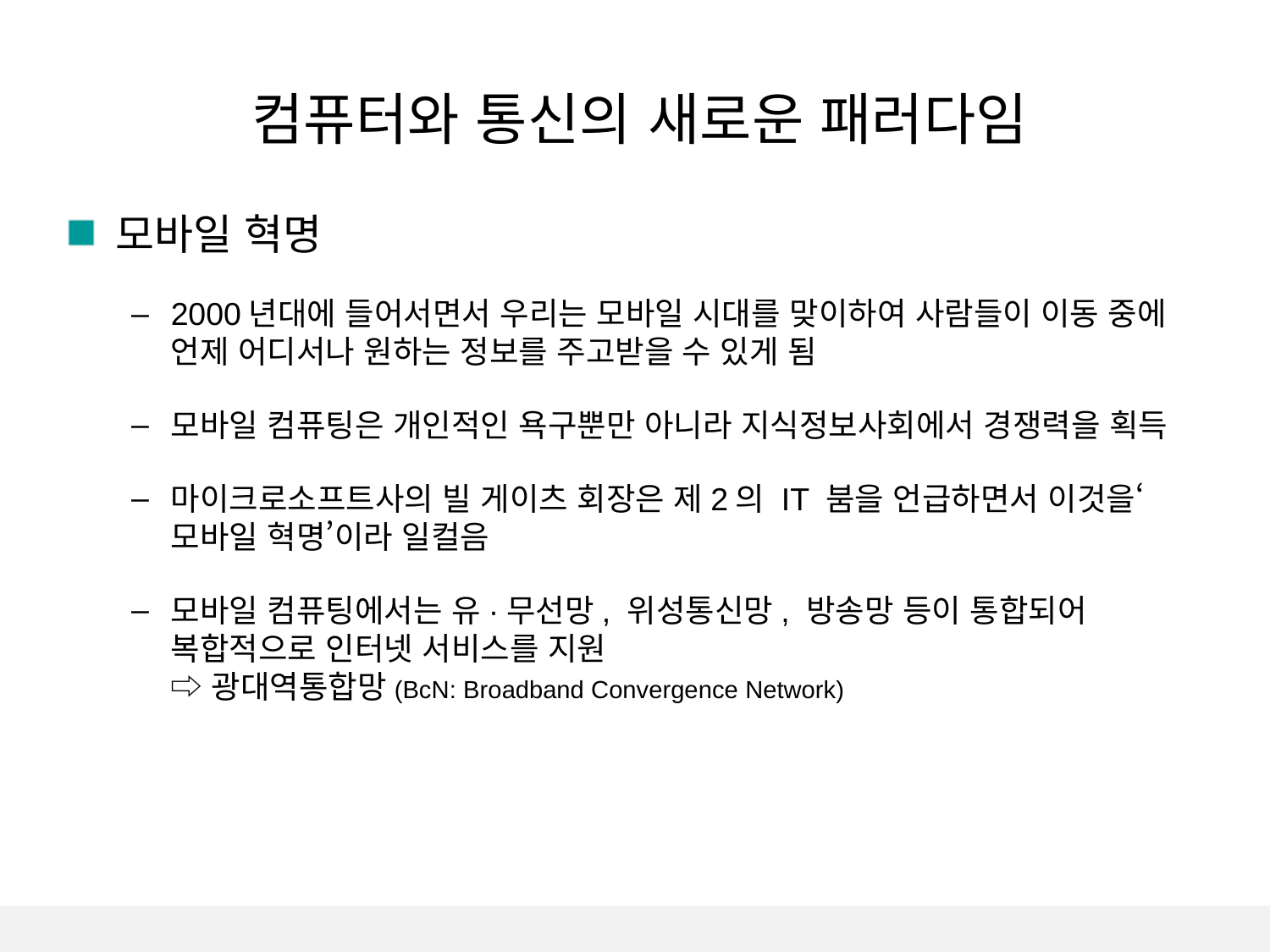

컴퓨터와 통신의 새로운 패러다임
모바일 혁명
2000년대에 들어서면서 우리는 모바일 시대를 맞이하여 사람들이 이동 중에 언제 어디서나 원하는 정보를 주고받을 수 있게 됨
모바일 컴퓨팅은 개인적인 욕구뿐만 아니라 지식정보사회에서 경쟁력을 획득
마이크로소프트사의 빌 게이츠 회장은 제2의 IT 붐을 언급하면서 이것을‘모바일 혁명’이라 일컬음
모바일 컴퓨팅에서는 유·무선망, 위성통신망, 방송망 등이 통합되어 복합적으로 인터넷 서비스를 지원
⇨ 광대역통합망(BcN: Broadband Convergence Network)